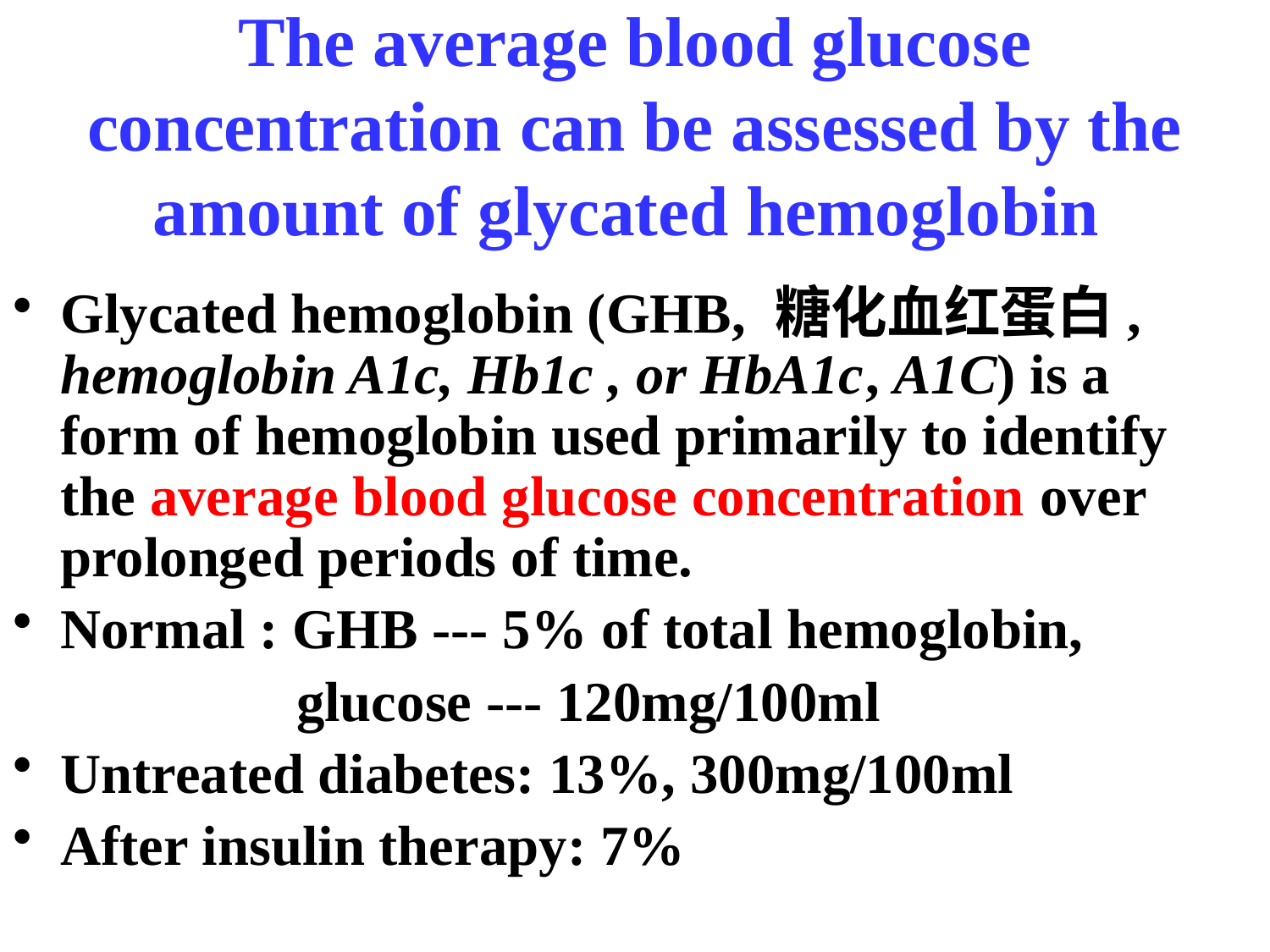

The average blood glucose concentration can be assessed by the amount of glycated hemoglobin

Glycated hemoglobin (GHB, 糖化血红蛋白, hemoglobin A1c, Hb1c , or HbA1c, A1C) is a form of hemoglobin used primarily to identify the average blood glucose concentration over prolonged periods of time.
Normal : GHB --- 5% of total hemoglobin,
                    glucose --- 120mg/100ml
Untreated diabetes: 13%, 300mg/100ml
After insulin therapy: 7%